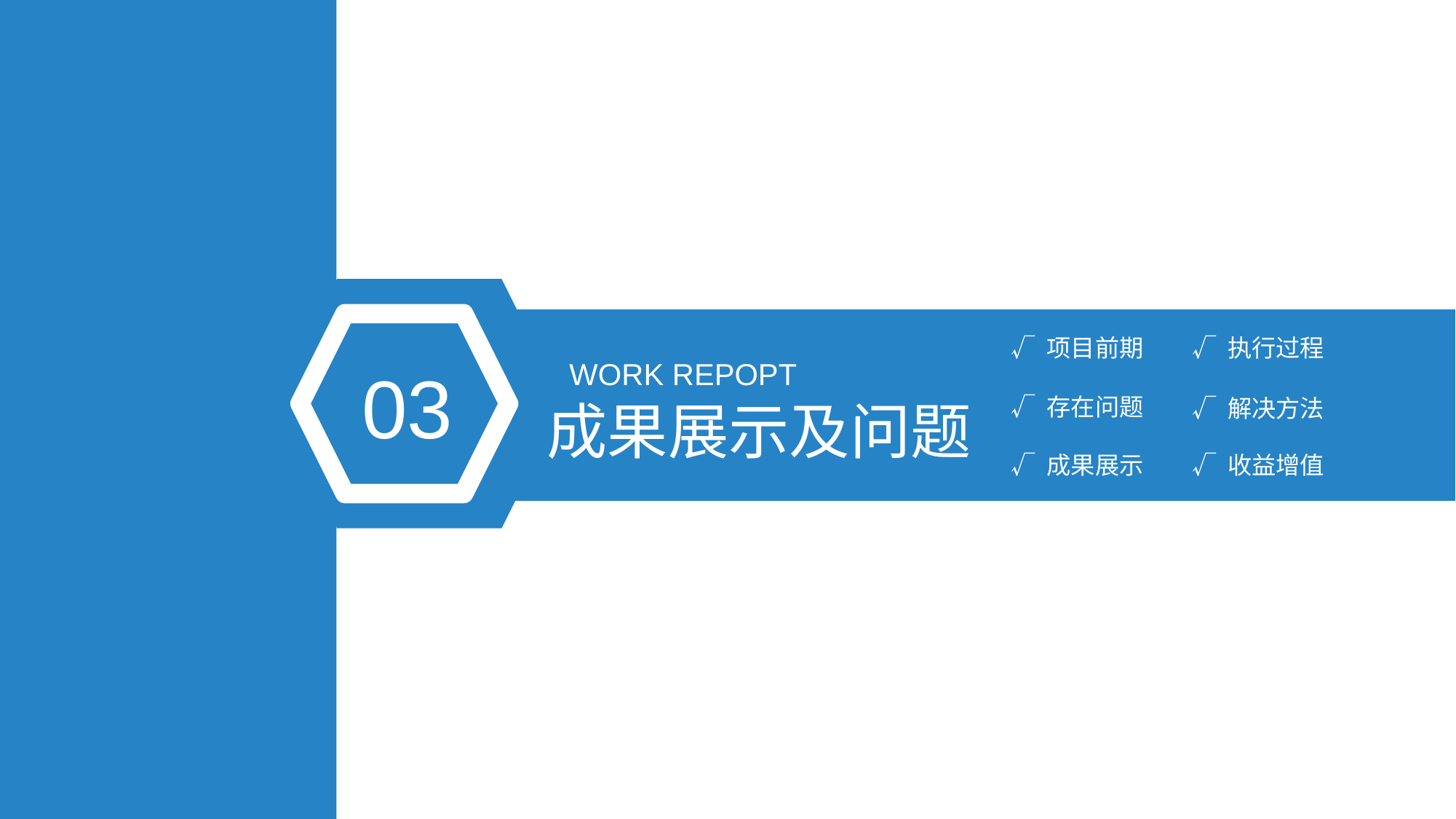

03
√ 项目前期
√ 执行过程
WORK REPOPT
√ 存在问题
成果展示及问题
√ 解决方法
√ 成果展示
√ 收益增值